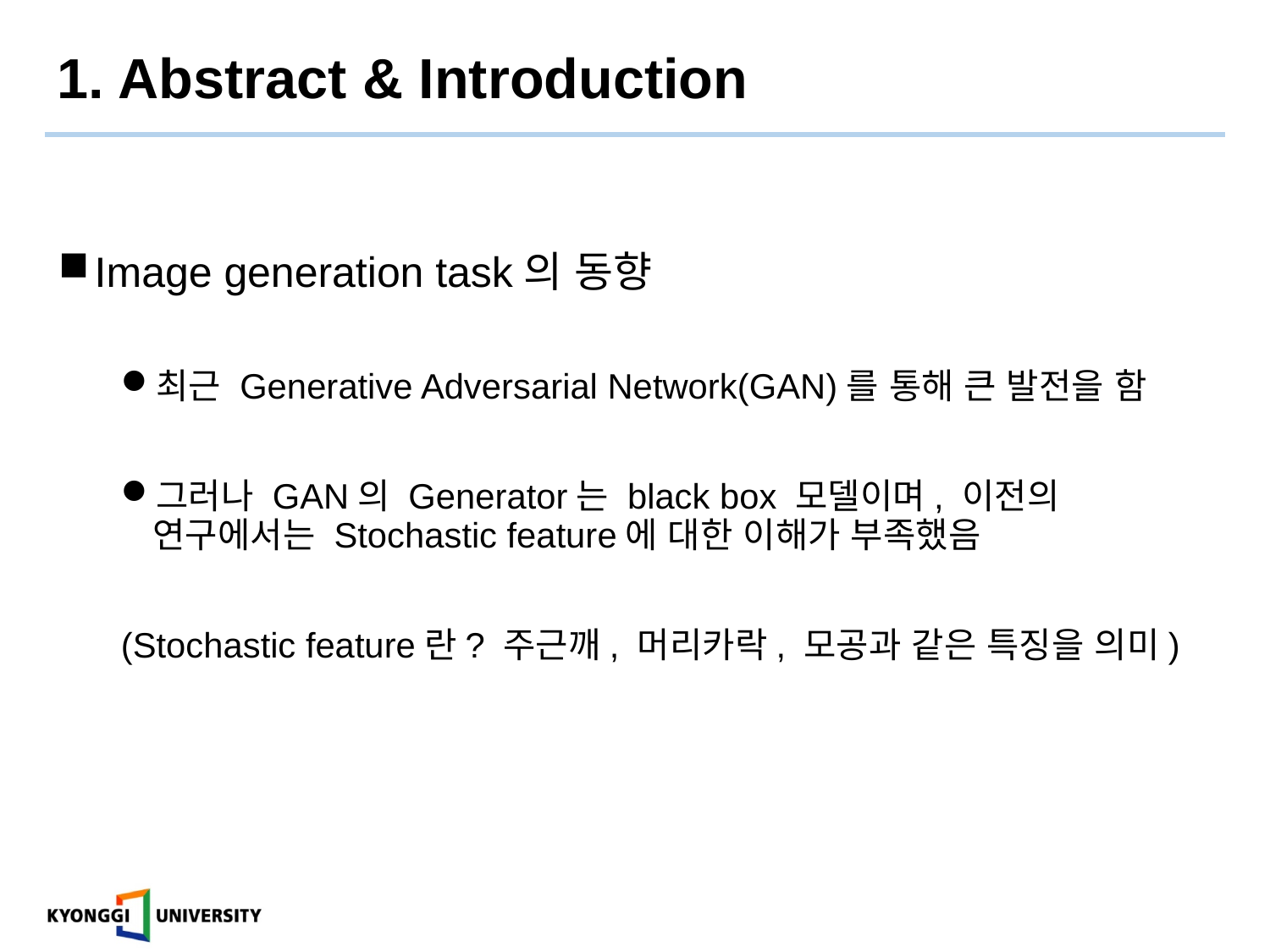

# 1. Abstract & Introduction

Image generation task의 동향

최근 Generative Adversarial Network(GAN)를 통해 큰 발전을 함

그러나 GAN의 Generator는 black box 모델이며, 이전의 연구에서는 Stochastic feature에 대한 이해가 부족했음

(Stochastic feature란? 주근깨, 머리카락, 모공과 같은 특징을 의미)